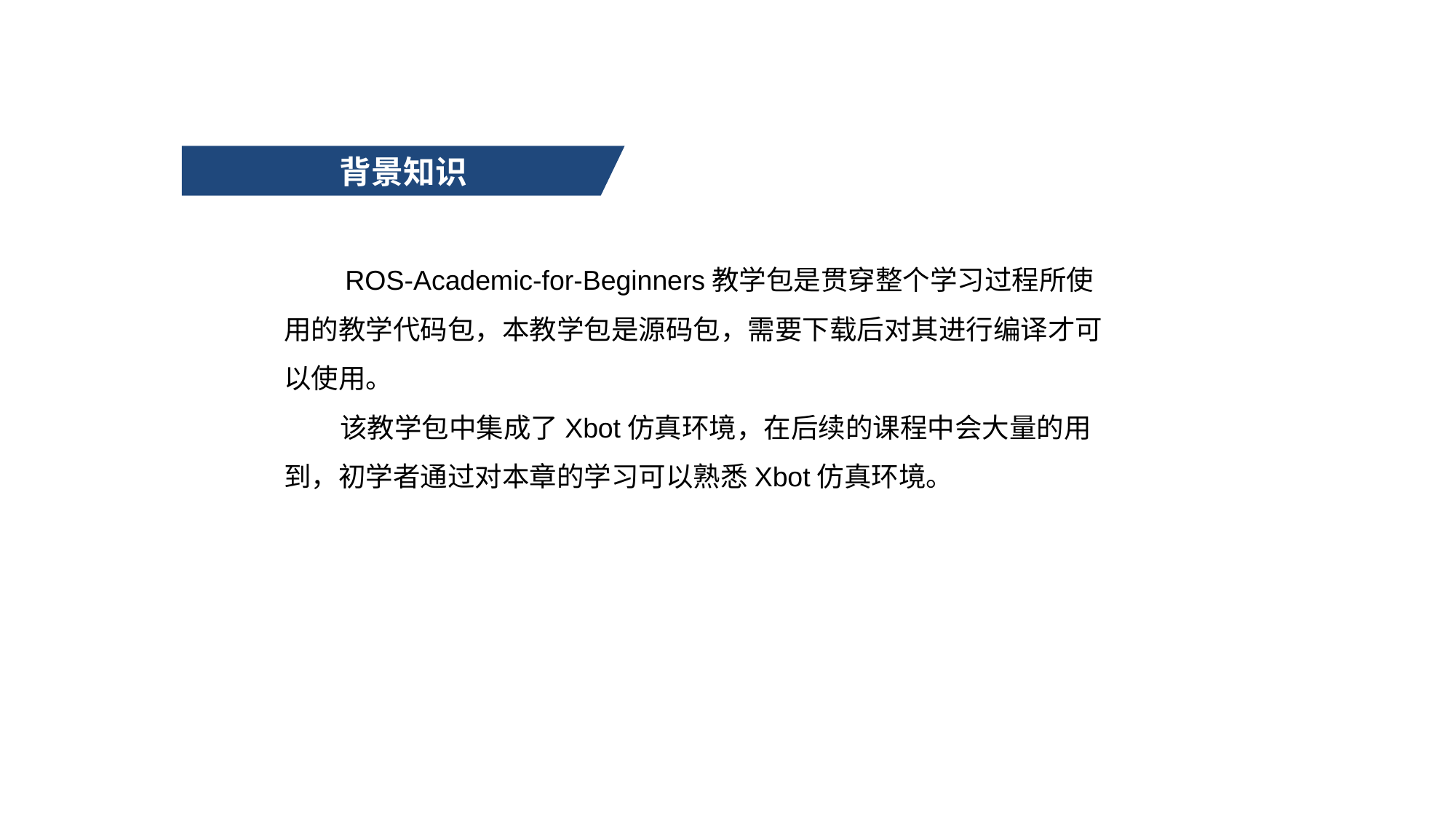

背景知识
        ROS-Academic-for-Beginners教学包是贯穿整个学习过程所使用的教学代码包，本教学包是源码包，需要下载后对其进行编译才可以使用。
        该教学包中集成了Xbot仿真环境，在后续的课程中会大量的用到，初学者通过对本章的学习可以熟悉Xbot仿真环境。